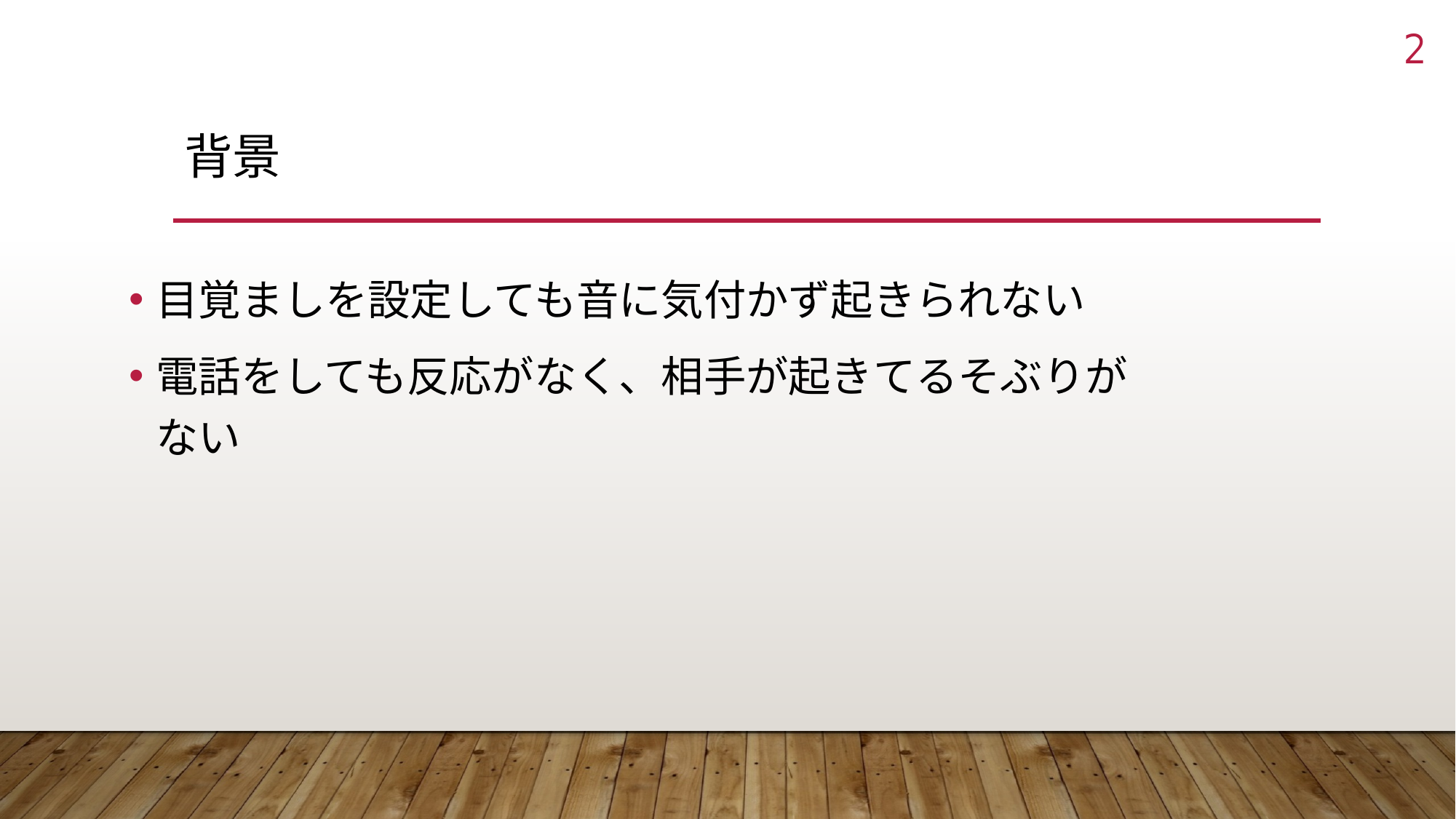

2
# 背景
目覚ましを設定しても音に気付かず起きられない
電話をしても反応がなく、相手が起きてるそぶりがない